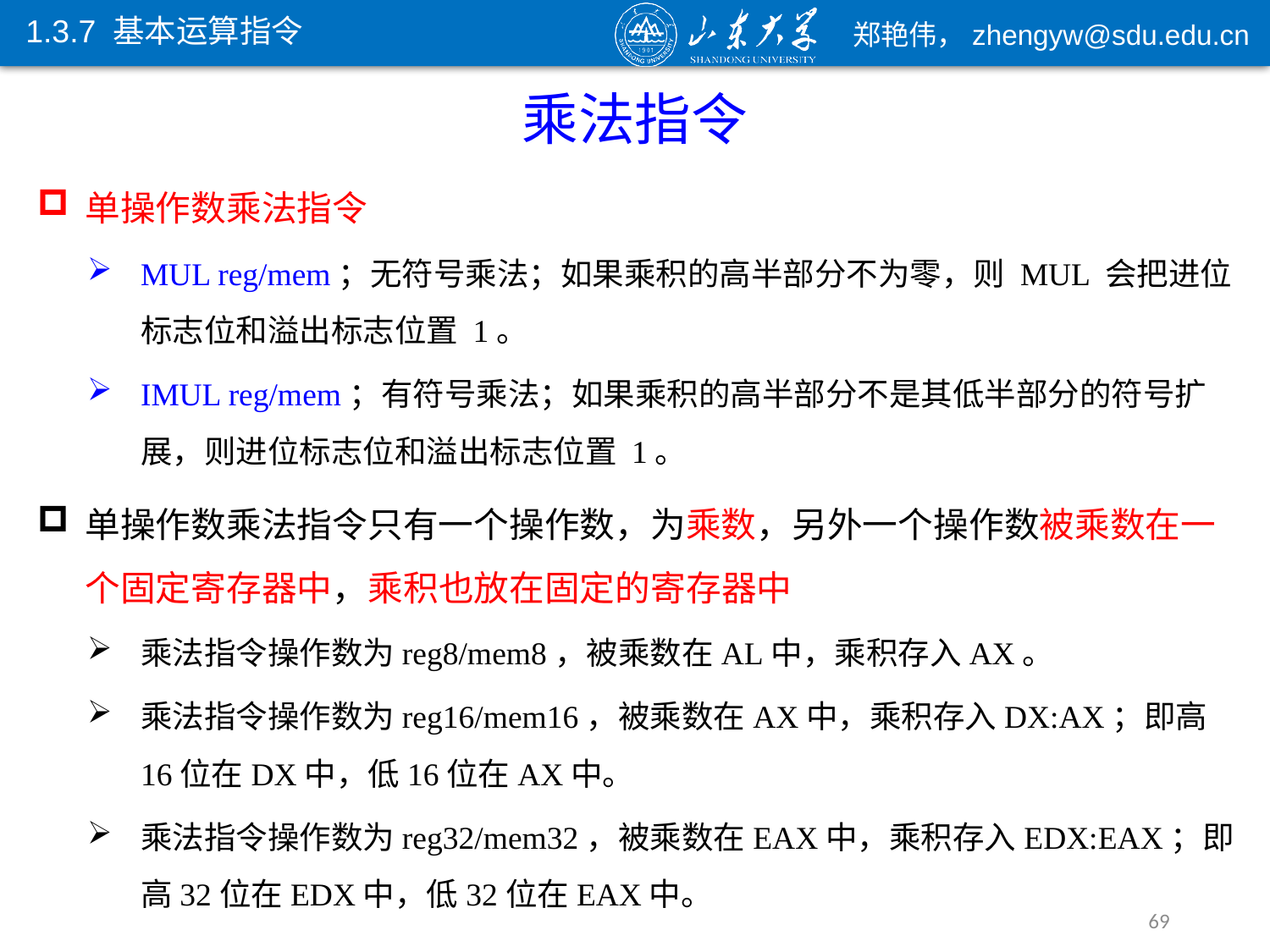

1.3.7 基本运算指令
乘法指令
单操作数乘法指令
MUL reg/mem；无符号乘法；如果乘积的高半部分不为零，则 MUL 会把进位标志位和溢出标志位置 1。
IMUL reg/mem；有符号乘法；如果乘积的高半部分不是其低半部分的符号扩展，则进位标志位和溢出标志位置 1。
单操作数乘法指令只有一个操作数，为乘数，另外一个操作数被乘数在一个固定寄存器中，乘积也放在固定的寄存器中
乘法指令操作数为reg8/mem8，被乘数在AL中，乘积存入AX。
乘法指令操作数为reg16/mem16，被乘数在AX中，乘积存入DX:AX；即高16位在DX中，低16位在AX中。
乘法指令操作数为reg32/mem32，被乘数在EAX中，乘积存入EDX:EAX；即高32位在EDX中，低32位在EAX中。
69